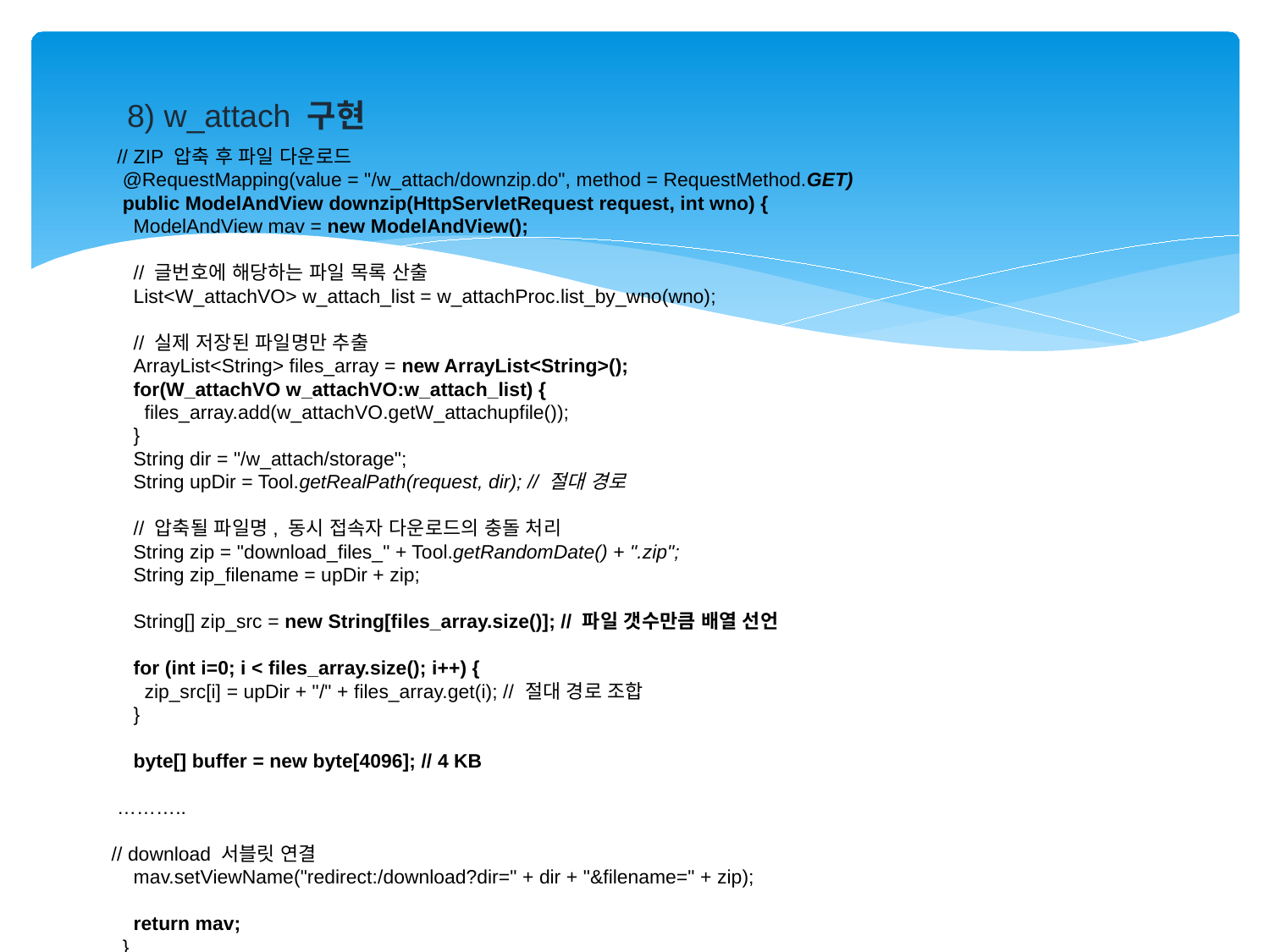

8) w_attach 구현
 // ZIP 압축 후 파일 다운로드
  @RequestMapping(value = "/w_attach/downzip.do", method = RequestMethod.GET)
  public ModelAndView downzip(HttpServletRequest request, int wno) {
    ModelAndView mav = new ModelAndView();

    // 글번호에 해당하는 파일 목록 산출
    List<W_attachVO> w_attach_list = w_attachProc.list_by_wno(wno);

    // 실제 저장된 파일명만 추출
    ArrayList<String> files_array = new ArrayList<String>();
    for(W_attachVO w_attachVO:w_attach_list) {
      files_array.add(w_attachVO.getW_attachupfile());
    }
    String dir = "/w_attach/storage";
    String upDir = Tool.getRealPath(request, dir); // 절대 경로

    // 압축될 파일명, 동시 접속자 다운로드의 충돌 처리
    String zip = "download_files_" + Tool.getRandomDate() + ".zip";
    String zip_filename = upDir + zip;

    String[] zip_src = new String[files_array.size()]; // 파일 갯수만큼 배열 선언

    for (int i=0; i < files_array.size(); i++) {
      zip_src[i] = upDir + "/" + files_array.get(i); // 절대 경로 조합
    }

    byte[] buffer = new byte[4096]; // 4 KB

 ………..

// download 서블릿 연결
    mav.setViewName("redirect:/download?dir=" + dir + "&filename=" + zip);

    return mav;
  }